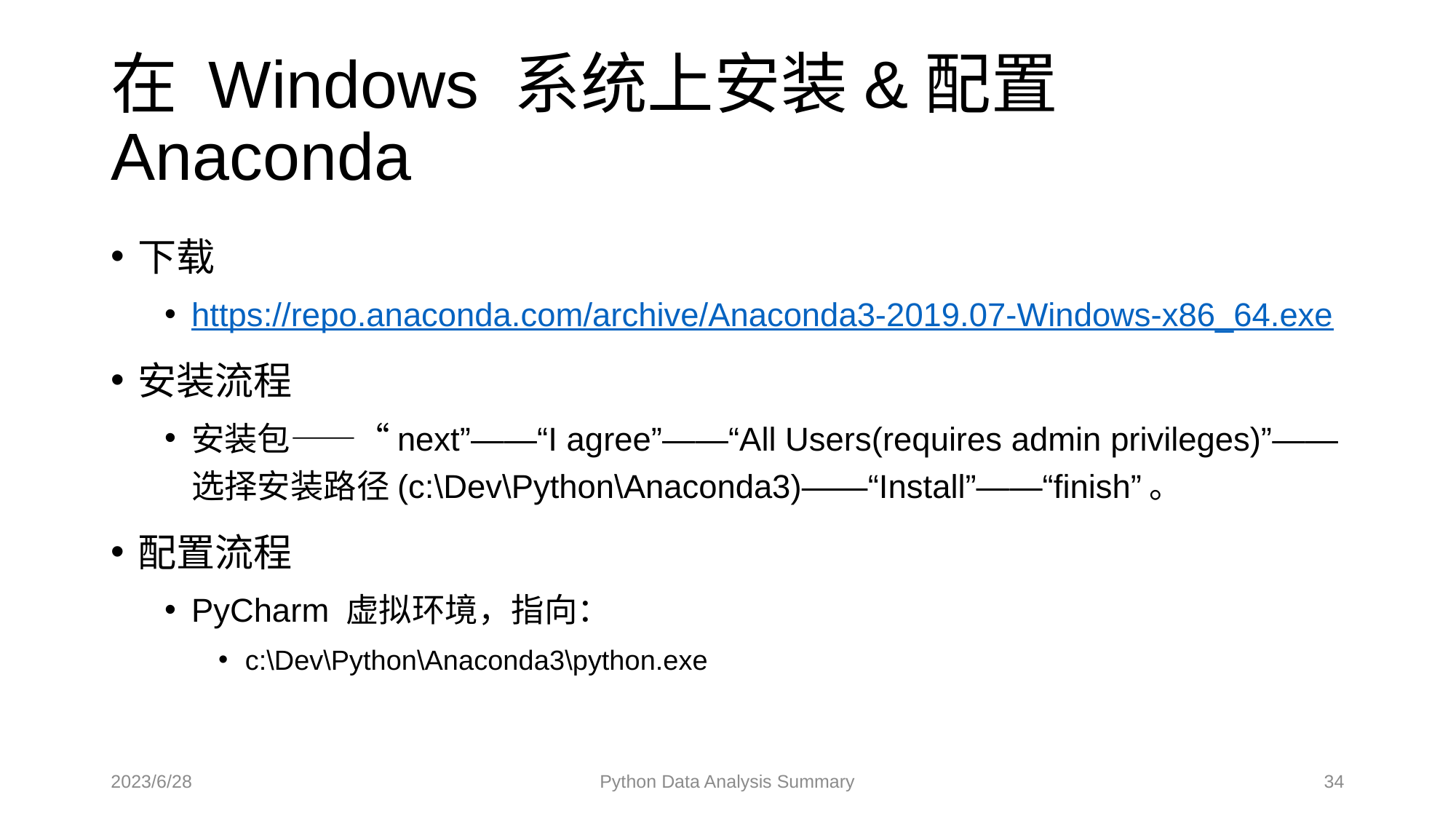

# 在 Windows 系统上安装&配置 Anaconda
下载
https://repo.anaconda.com/archive/Anaconda3-2019.07-Windows-x86_64.exe
安装流程
安装包——“next”——“I agree”——“All Users(requires admin privileges)”——选择安装路径(c:\Dev\Python\Anaconda3)——“Install”——“finish”。
配置流程
PyCharm 虚拟环境，指向：
c:\Dev\Python\Anaconda3\python.exe

2023/6/28
Python Data Analysis Summary
34